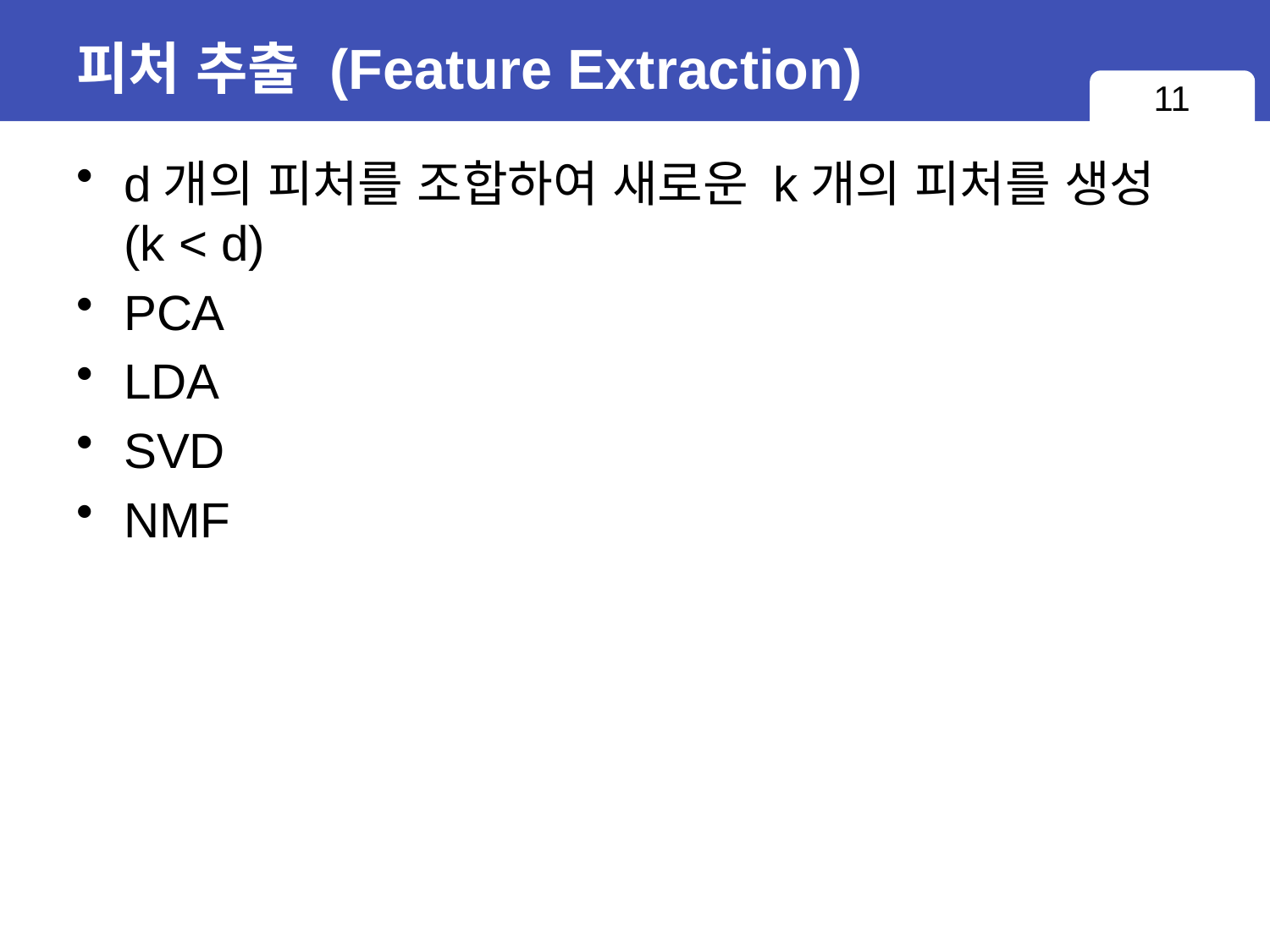

# 피처 추출 (Feature Extraction)
11
d개의 피처를 조합하여 새로운 k개의 피처를 생성
(k < d)
PCA
LDA
SVD
NMF